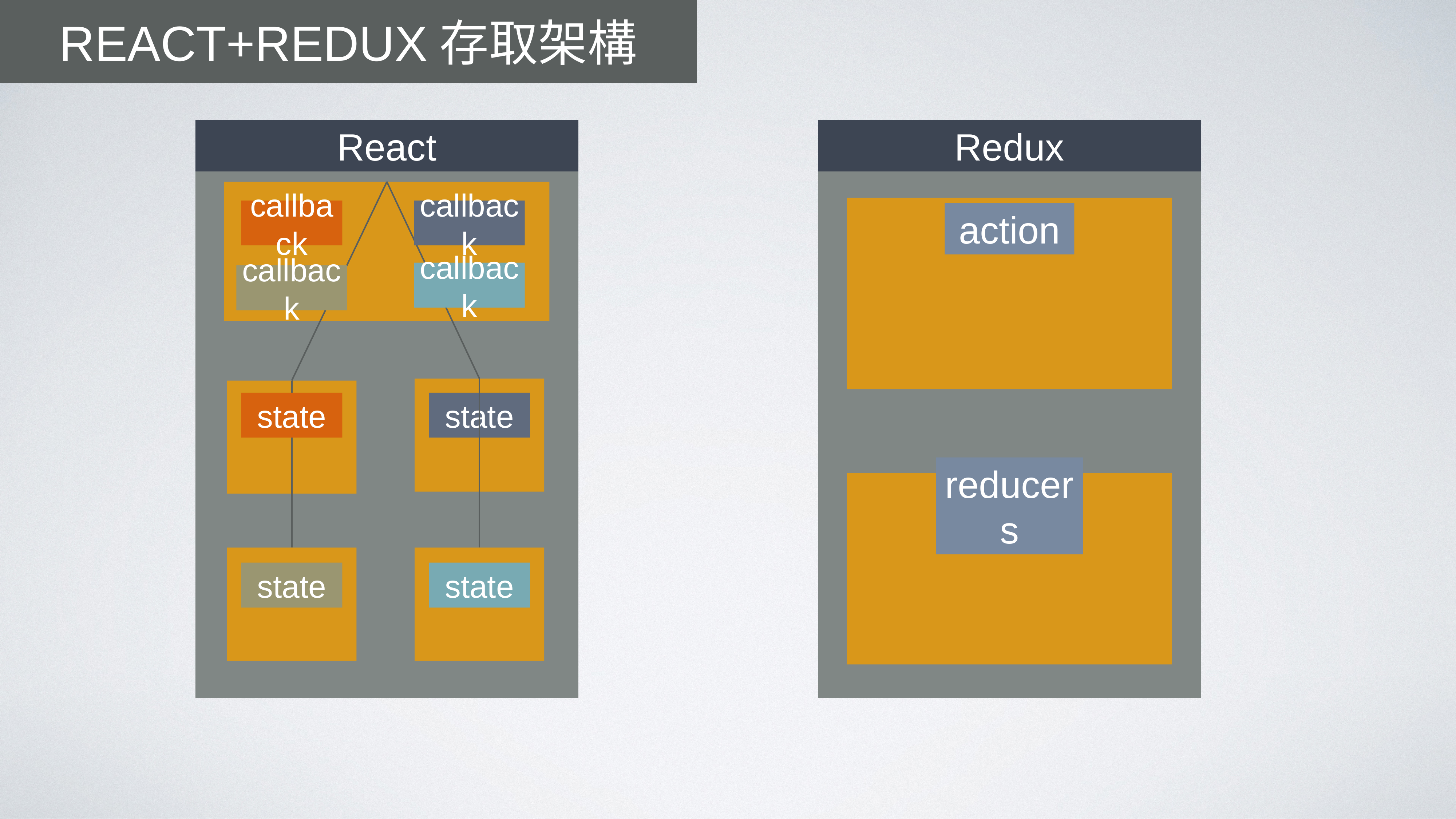

23
# React+Redux存取架構
React

Redux

callback
callback
action
callback
callback

state
state

reducers

state
state